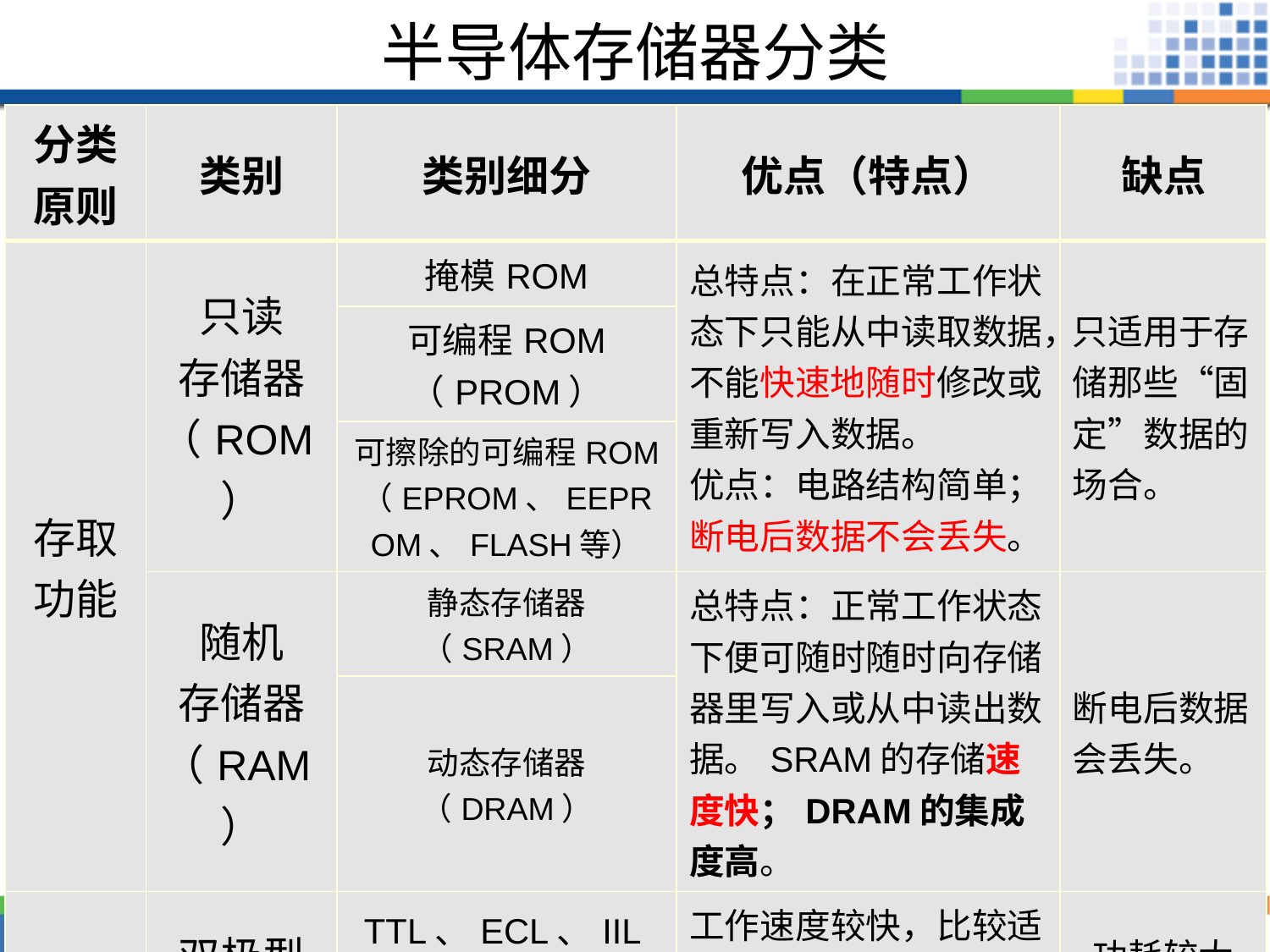

# 半导体存储器分类
| 分类原则 | 类别 | 类别细分 | 优点（特点） | 缺点 |
| --- | --- | --- | --- | --- |
| 存取功能 | 只读 存储器 （ROM） | 掩模ROM | 总特点：在正常工作状态下只能从中读取数据，不能快速地随时修改或重新写入数据。 优点：电路结构简单；断电后数据不会丢失。 | 只适用于存储那些“固定”数据的场合。 |
|  |  | 可编程ROM （PROM） |  |  |
|  |  | 可擦除的可编程ROM （EPROM、EEPROM、FLASH等） |  |  |
|  | 随机 存储器 （RAM） | 静态存储器 （SRAM） | 总特点：正常工作状态下便可随时随时向存储器里写入或从中读出数据。SRAM的存储速度快；DRAM的集成度高。 | 断电后数据会丢失。 |
|  |  | 动态存储器 （DRAM） |  |  |
| 制造工艺 | 双极型 | TTL、ECL、IIL等 | 工作速度较快，比较适用于高速系统。 | 功耗较大 |
|  | MOS型 | NMOS、CMOS等 | 功耗低、集成度高（被大容量的存储器采用） | 工艺较复杂 |